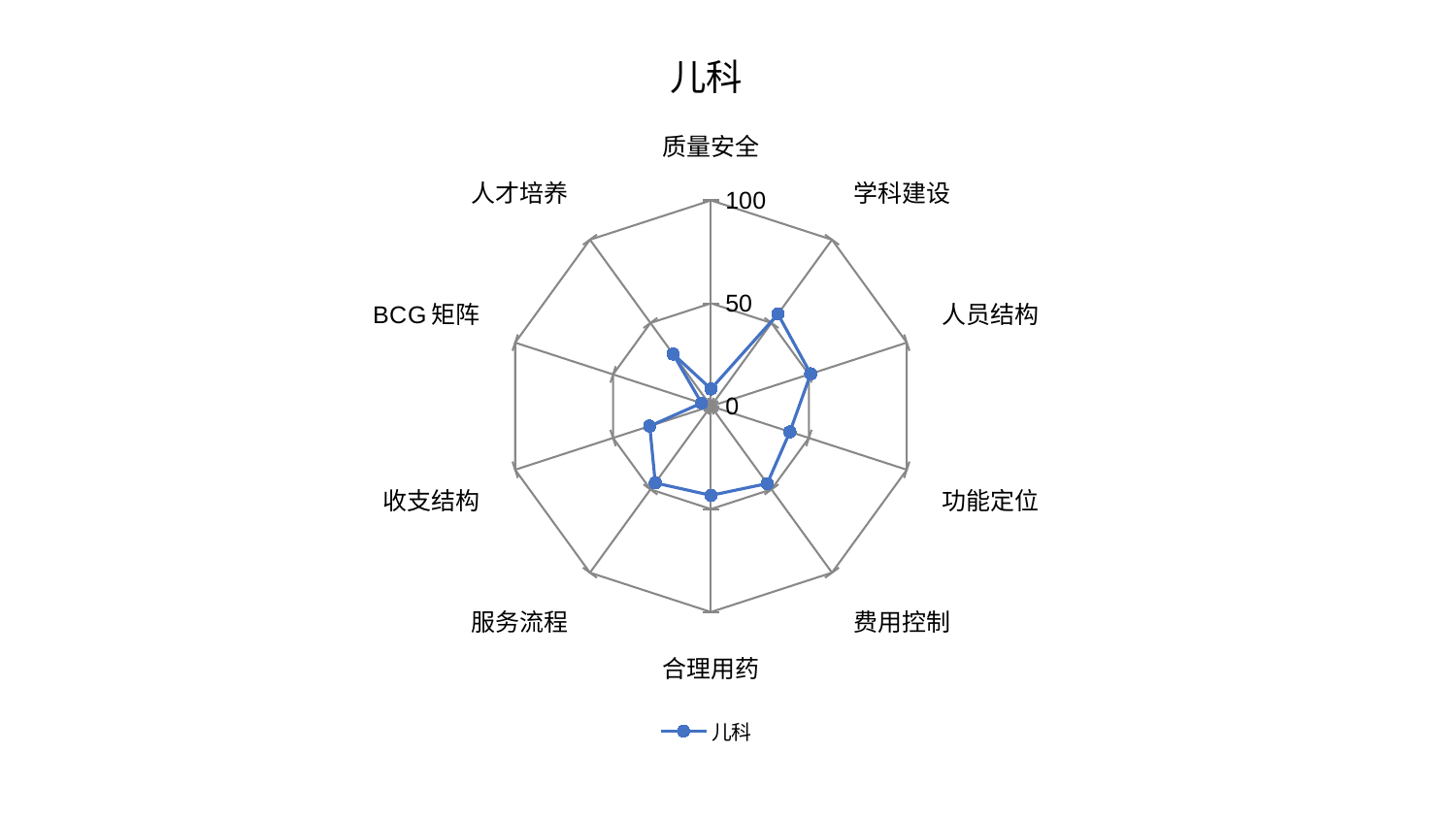

### Chart: 儿科

| Category | 儿科 |
|---|---|
| 质量安全 | 8.357521533436744 |
| 学科建设 | 55.34514254102638 |
| 人员结构 | 50.94205853488889 |
| 功能定位 | 40.32388968564414 |
| 费用控制 | 46.49017769524525 |
| 合理用药 | 43.33698401862806 |
| 服务流程 | 46.083534243040674 |
| 收支结构 | 31.28040464901369 |
| BCG矩阵 | 4.805927438018151 |
| 人才培养 | 31.349821293705883 |
106